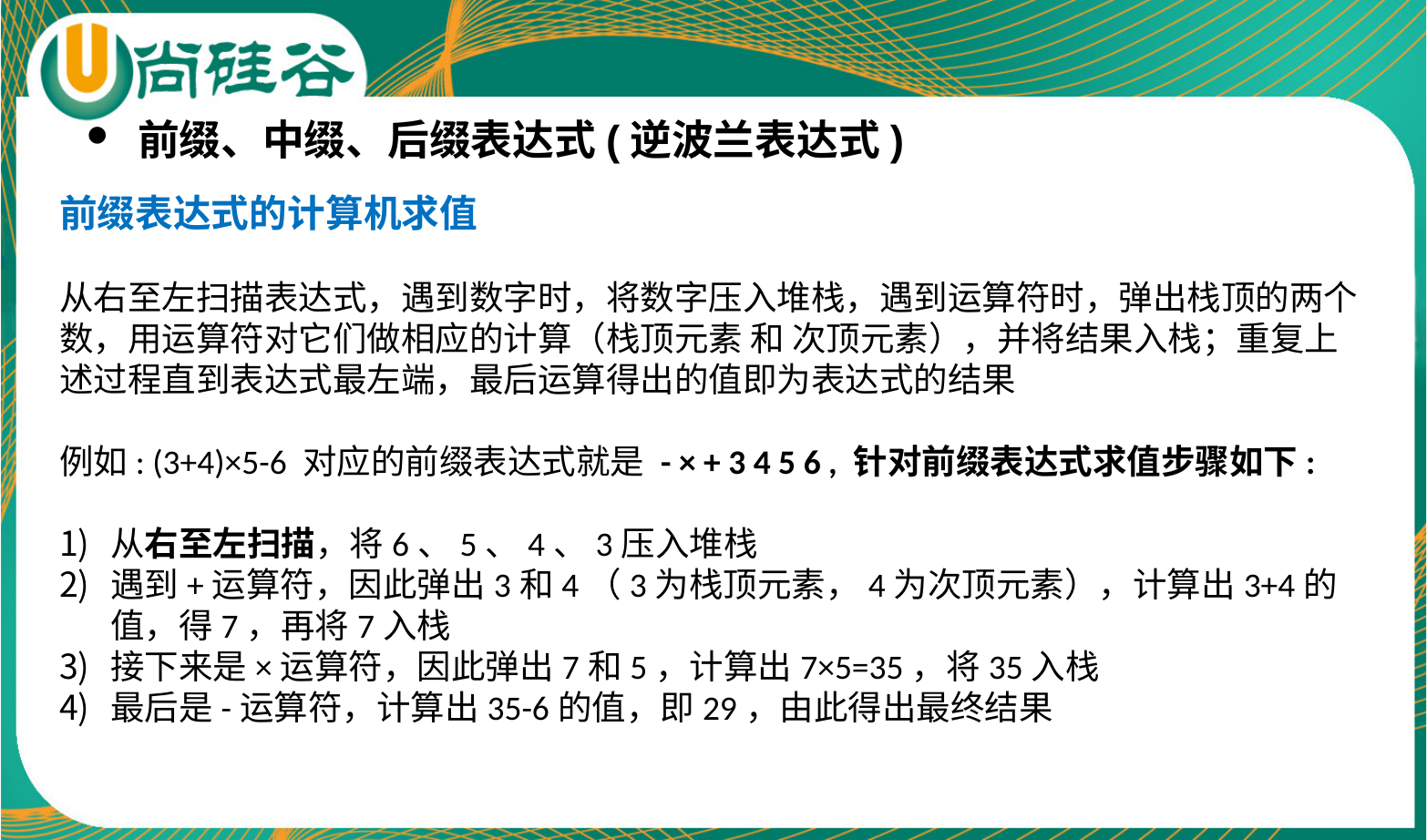

前缀、中缀、后缀表达式(逆波兰表达式)
前缀表达式的计算机求值

从右至左扫描表达式，遇到数字时，将数字压入堆栈，遇到运算符时，弹出栈顶的两个数，用运算符对它们做相应的计算（栈顶元素 和 次顶元素），并将结果入栈；重复上述过程直到表达式最左端，最后运算得出的值即为表达式的结果

例如: (3+4)×5-6 对应的前缀表达式就是 - × + 3 4 5 6 , 针对前缀表达式求值步骤如下:

从右至左扫描，将6、5、4、3压入堆栈
遇到+运算符，因此弹出3和4（3为栈顶元素，4为次顶元素），计算出3+4的值，得7，再将7入栈
接下来是×运算符，因此弹出7和5，计算出7×5=35，将35入栈
最后是-运算符，计算出35-6的值，即29，由此得出最终结果